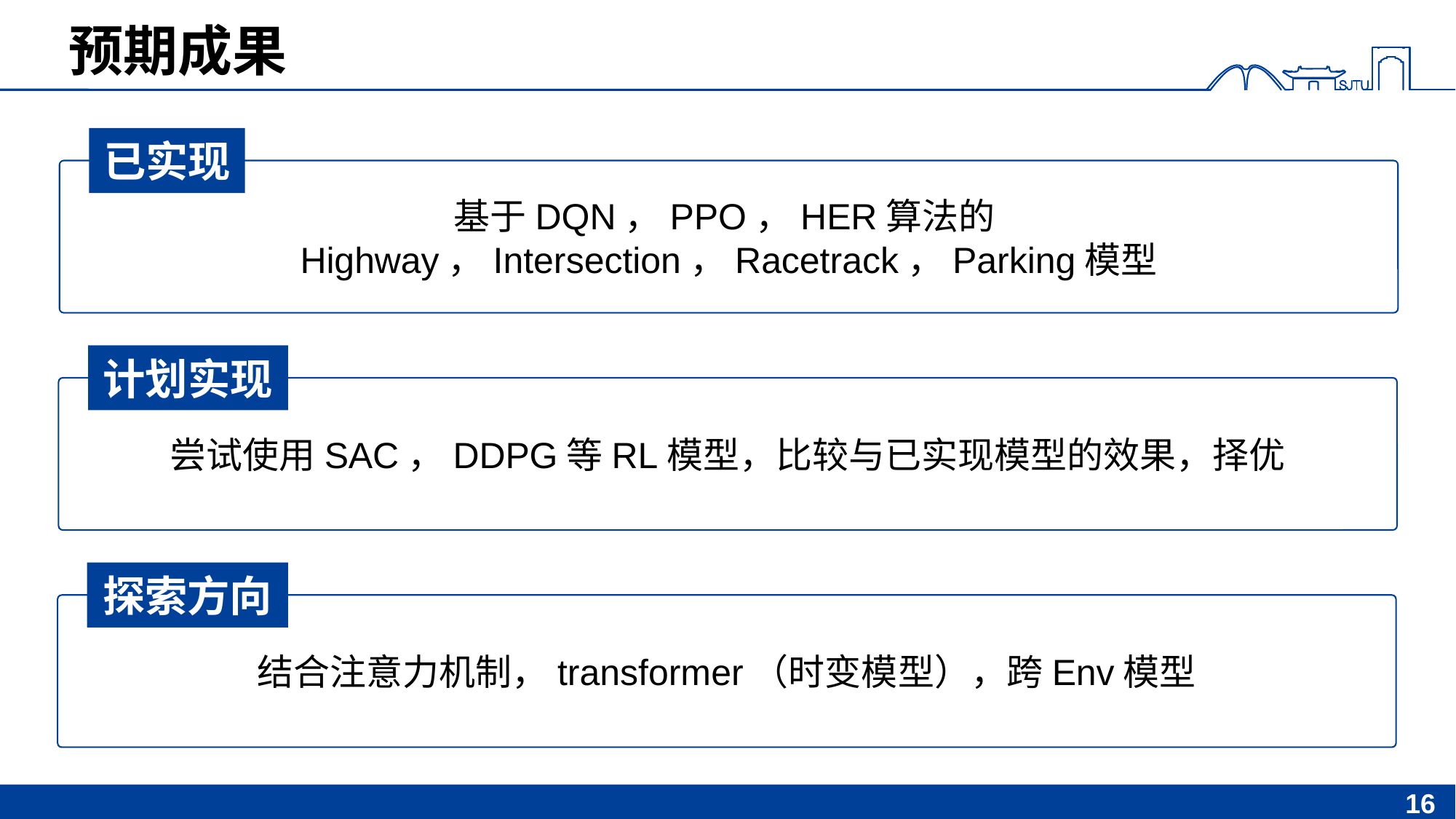

# 预期成果
已实现

基于DQN，PPO，HER算法的Highway，Intersection，Racetrack，Parking模型
计划实现

尝试使用SAC，DDPG等RL模型，比较与已实现模型的效果，择优
探索方向

结合注意力机制，transformer（时变模型），跨Env模型
16